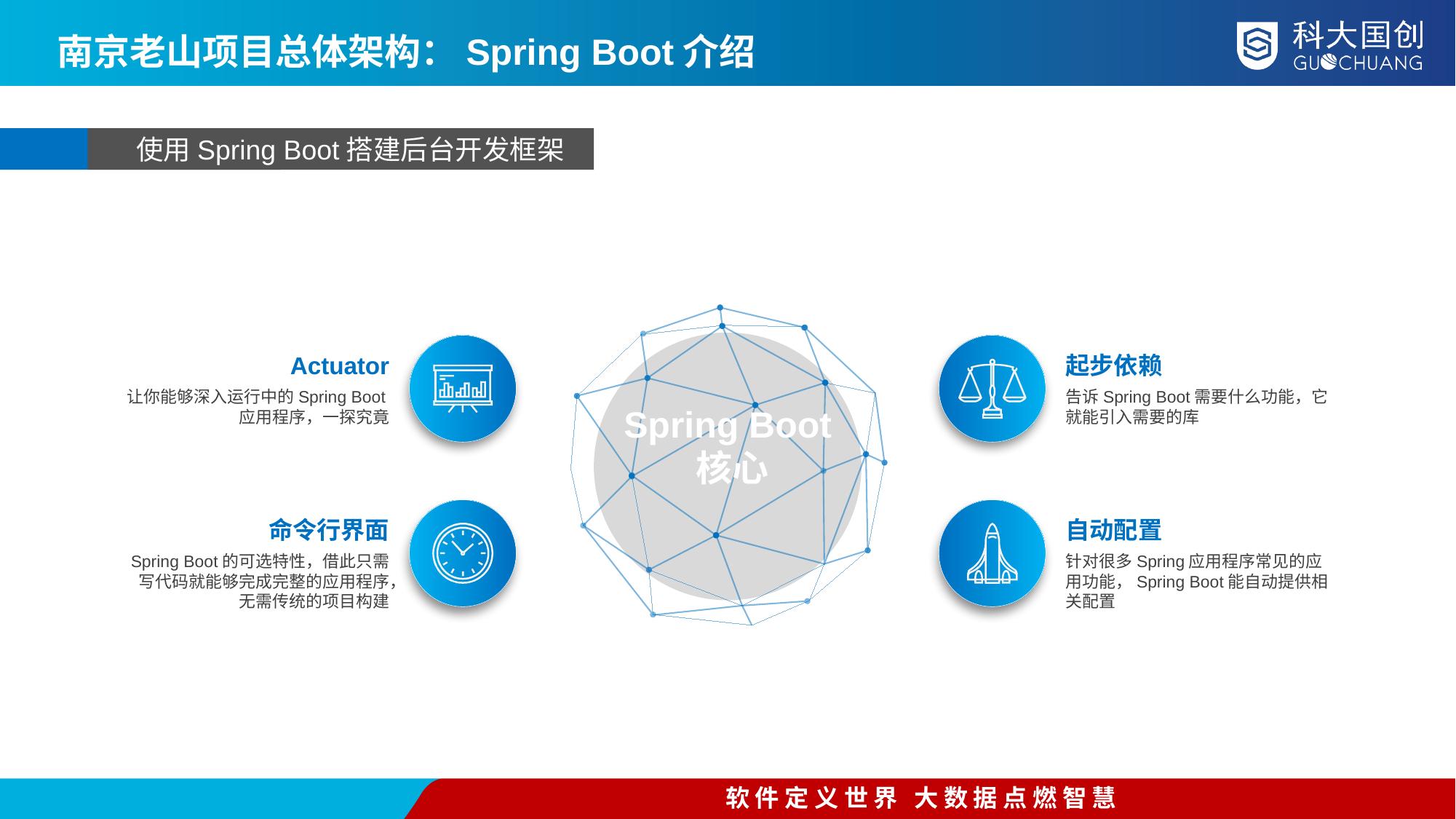

南京老山项目总体架构：Spring Boot介绍
使用Spring Boot搭建后台开发框架

Actuator
让你能够深入运行中的Spring Boot应用程序，一探究竟
起步依赖
告诉Spring Boot需要什么功能，它就能引入需要的库
Spring Boot核心

命令行界面
Spring Boot的可选特性，借此只需写代码就能够完成完整的应用程序，无需传统的项目构建
自动配置
针对很多Spring应用程序常见的应用功能，Spring Boot能自动提供相关配置